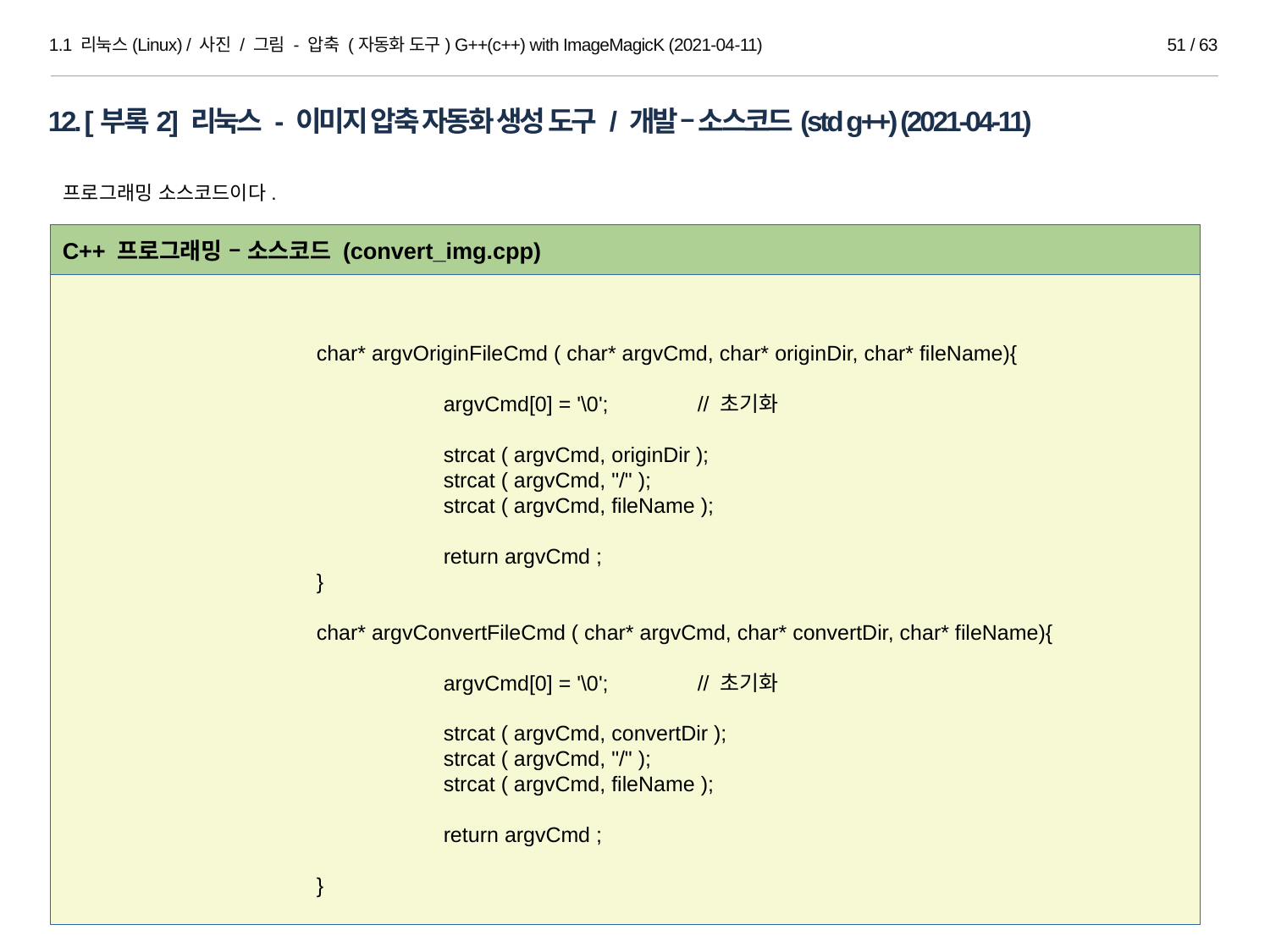

1.1 리눅스(Linux) / 사진 / 그림 - 압축 (자동화 도구) G++(c++) with ImageMagicK (2021-04-11)
51 / 63

12. [부록2] 리눅스 - 이미지 압축 자동화 생성 도구 / 개발 – 소스코드(std g++) (2021-04-11)
프로그래밍 소스코드이다.
C++ 프로그래밍 – 소스코드 (convert_img.cpp)

		char* argvOriginFileCmd ( char* argvCmd, char* originDir, char* fileName){

			argvCmd[0] = '\0';	// 초기화

			strcat ( argvCmd, originDir );
			strcat ( argvCmd, "/" );
			strcat ( argvCmd, fileName );

			return argvCmd ;
		}

		char* argvConvertFileCmd ( char* argvCmd, char* convertDir, char* fileName){

			argvCmd[0] = '\0';	// 초기화

			strcat ( argvCmd, convertDir );
			strcat ( argvCmd, "/" );
			strcat ( argvCmd, fileName );

			return argvCmd ;

		}